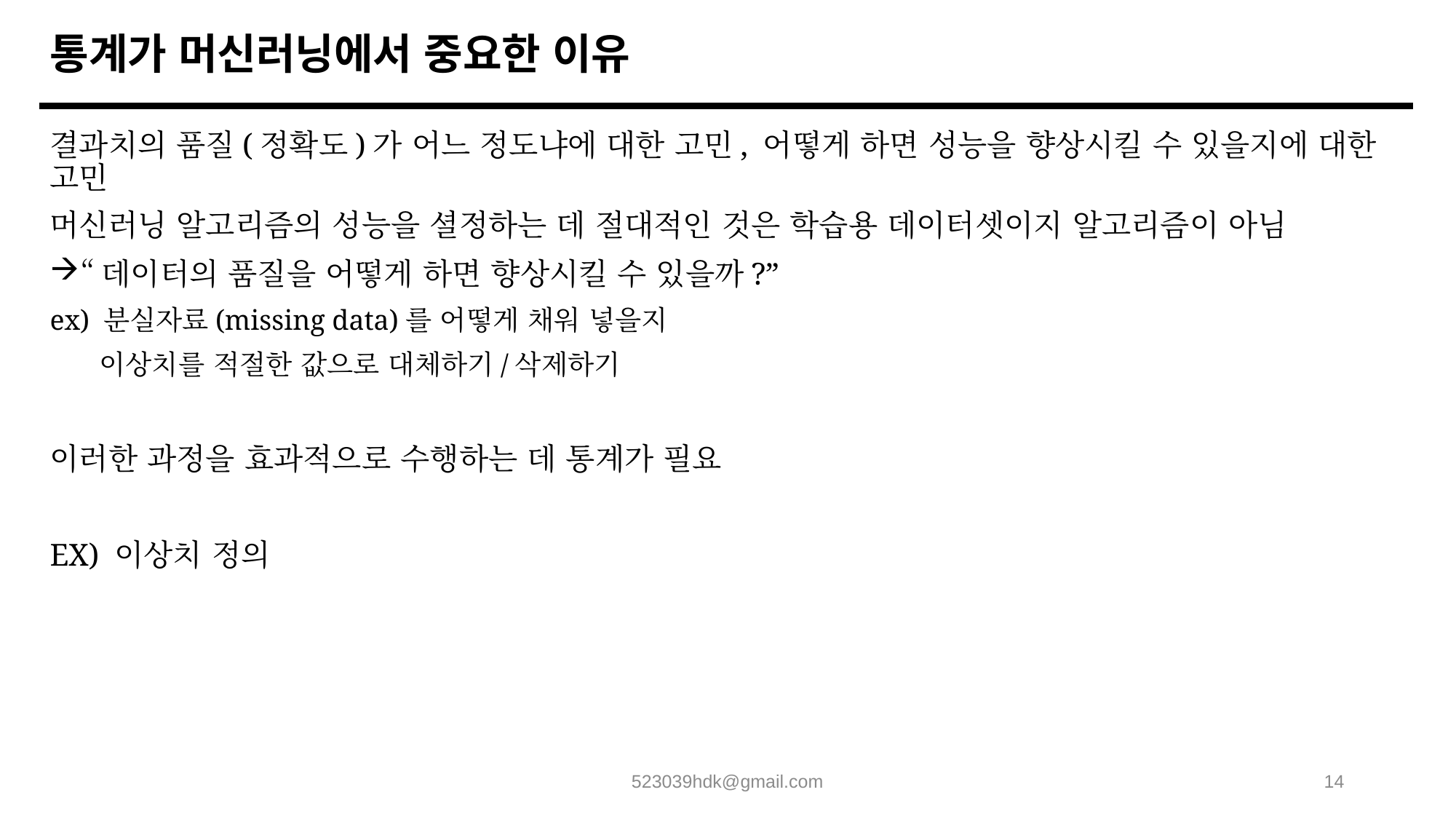

통계가 머신러닝에서 중요한 이유
결과치의 품질(정확도)가 어느 정도냐에 대한 고민, 어떻게 하면 성능을 향상시킬 수 있을지에 대한 고민
머신러닝 알고리즘의 성능을 셜정하는 데 절대적인 것은 학습용 데이터셋이지 알고리즘이 아님
“데이터의 품질을 어떻게 하면 향상시킬 수 있을까?”
ex) 분실자료(missing data)를 어떻게 채워 넣을지
     이상치를 적절한 값으로 대체하기/삭제하기

이러한 과정을 효과적으로 수행하는 데 통계가 필요

EX) 이상치 정의

523039hdk@gmail.com
14